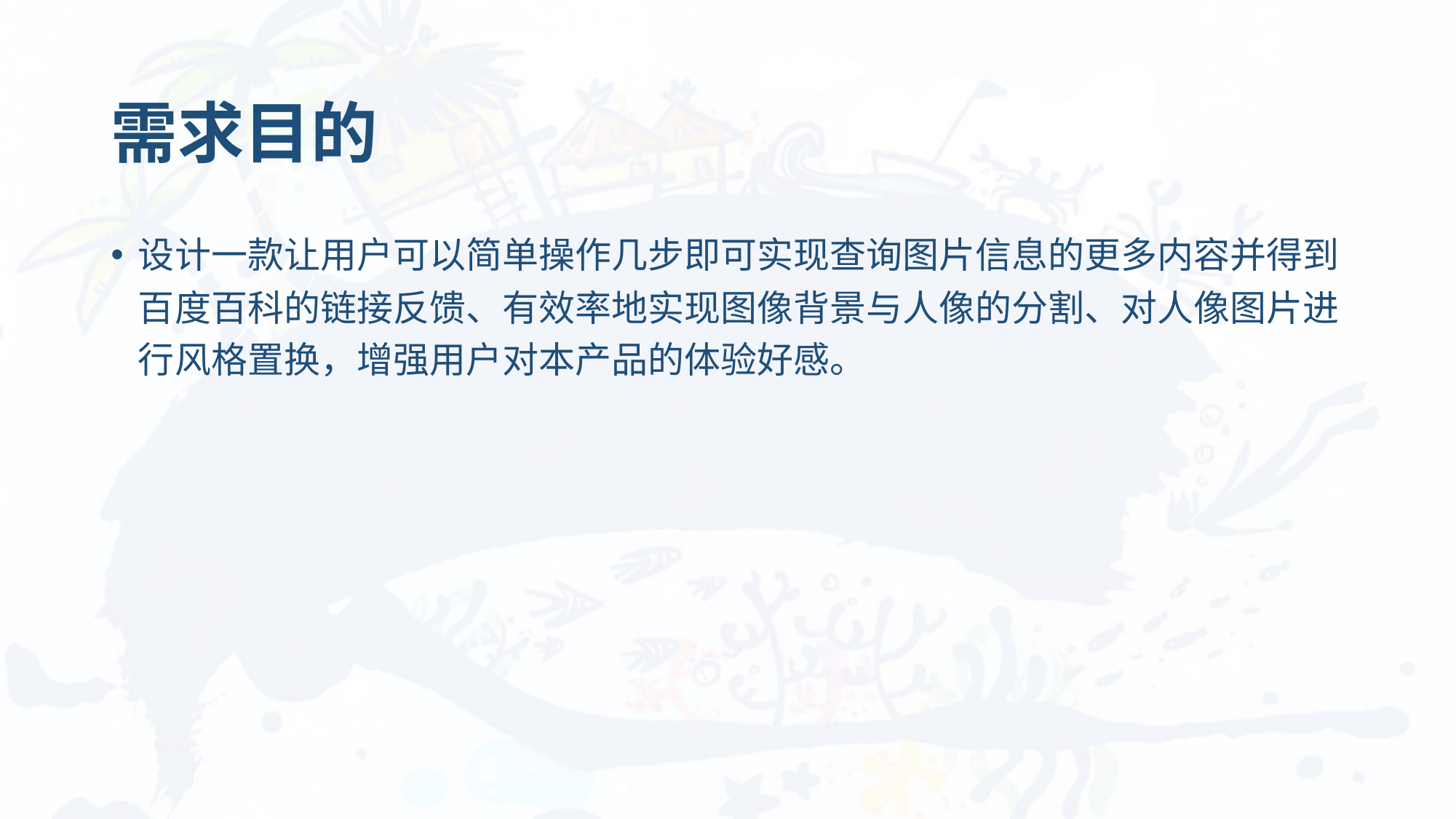

# 需求目的
设计一款让用户可以简单操作几步即可实现查询图片信息的更多内容并得到百度百科的链接反馈、有效率地实现图像背景与人像的分割、对人像图片进行风格置换，增强用户对本产品的体验好感。